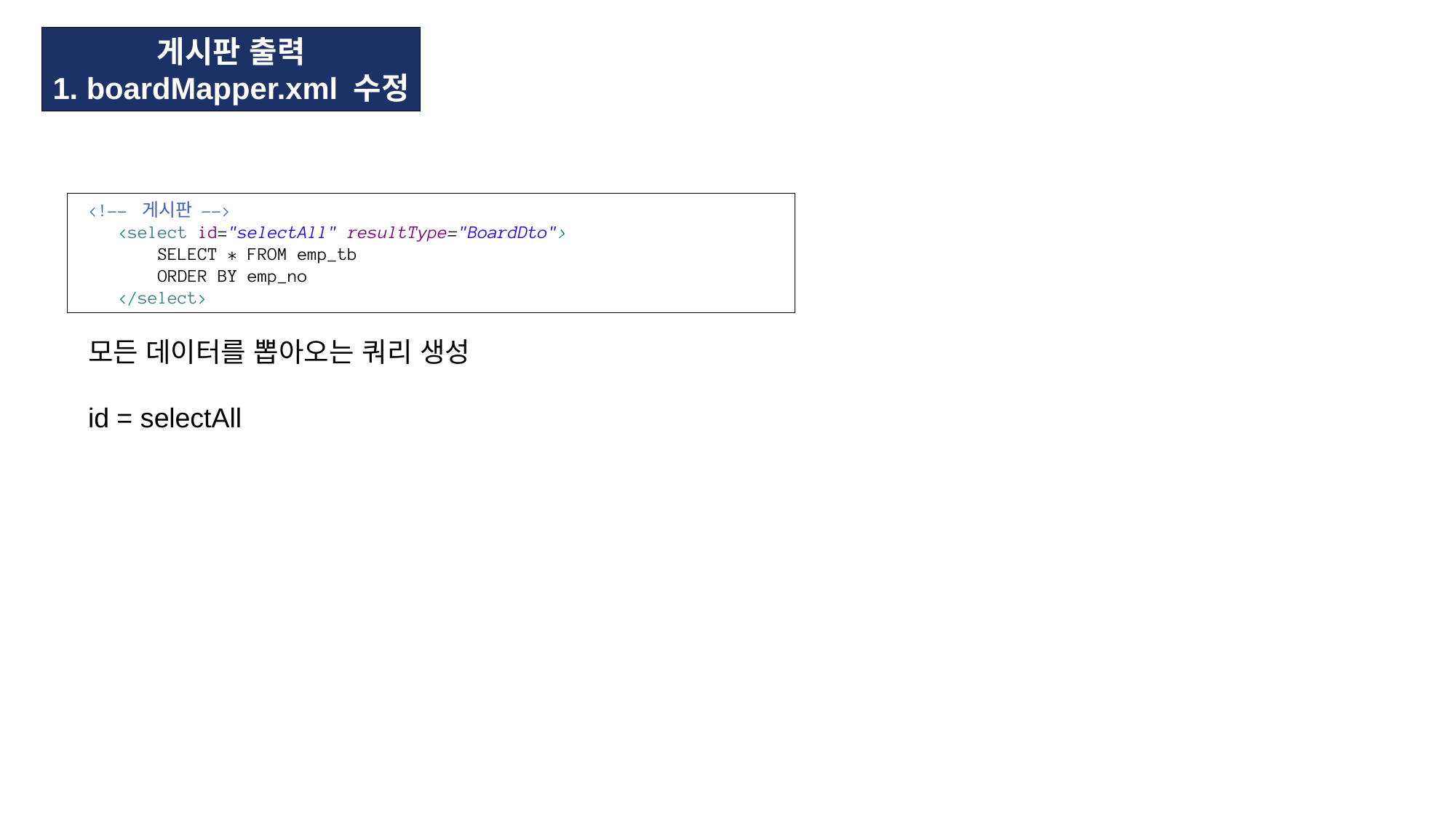

게시판 출력
1. boardMapper.xml 수정
 <!-- 게시판 -->
    <select id="selectAll" resultType="BoardDto">
        SELECT * FROM emp_tb
        ORDER BY emp_no
    </select>
모든 데이터를 뽑아오는 쿼리 생성

id = selectAll